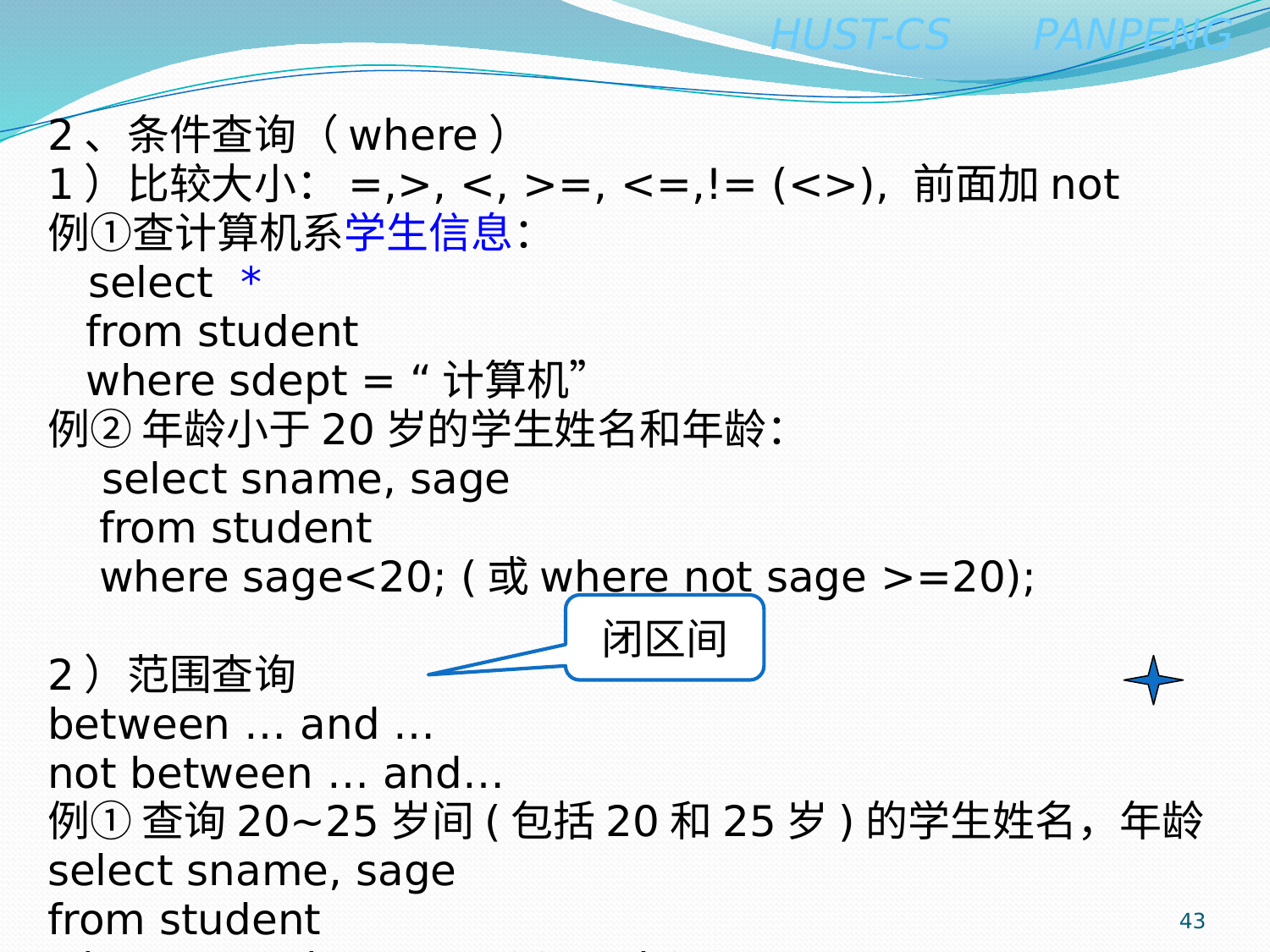

2、条件查询（where）
1）比较大小：=,>, <, >=, <=,!= (<>), 前面加not
例①查计算机系学生信息：
   select  *
	from student
	where sdept = “计算机”
例② 年龄小于20岁的学生姓名和年龄：
    select sname, sage
	 from student
	 where sage<20; (或where not sage >=20);

2）范围查询
between … and …
not between … and…
例① 查询20~25岁间(包括20和25岁)的学生姓名，年龄
select sname, sage
from student
where sage between 20 and 25;
闭区间

43